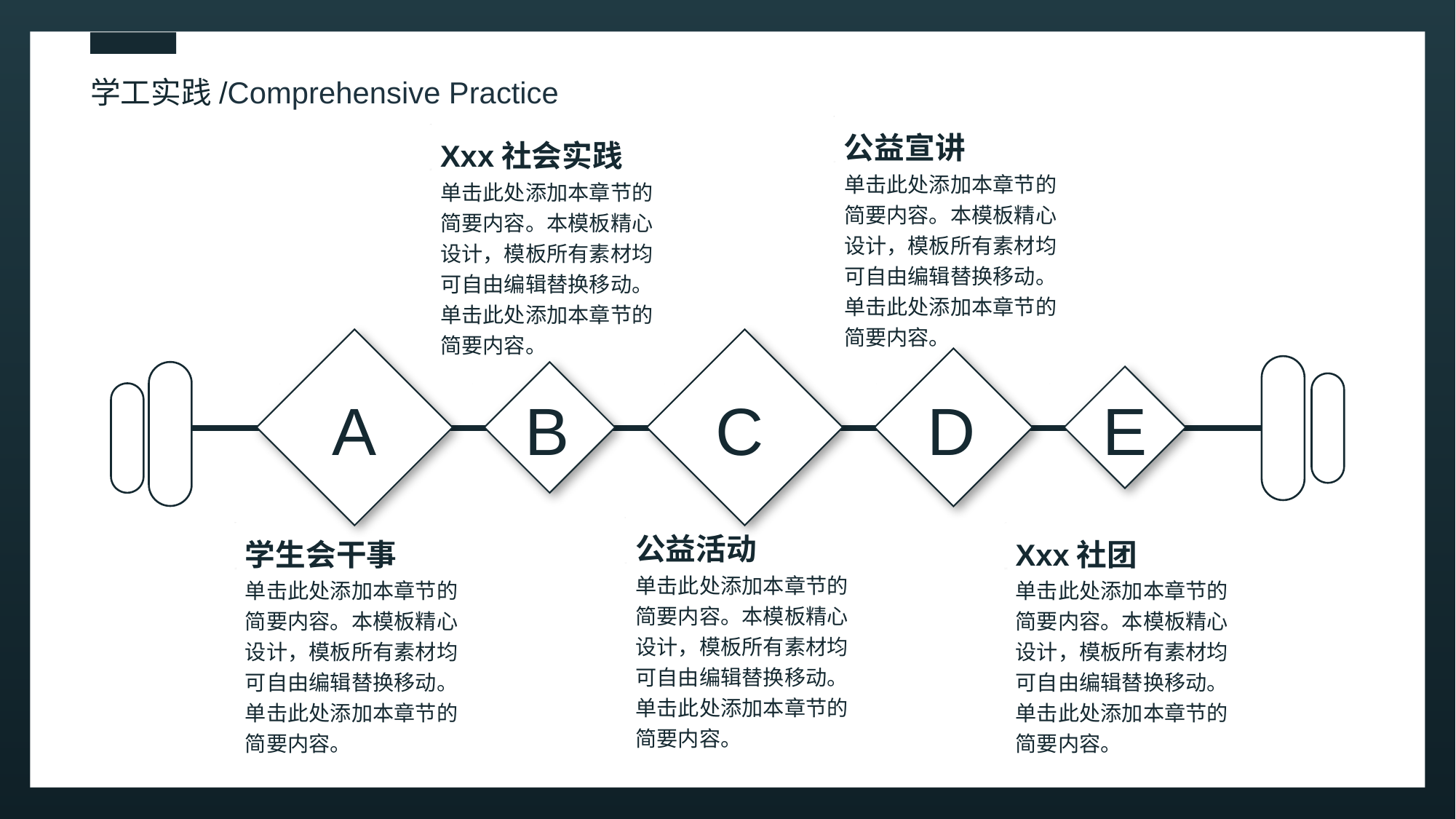

学工实践/Comprehensive Practice
公益宣讲
单击此处添加本章节的简要内容。本模板精心设计，模板所有素材均可自由编辑替换移动。单击此处添加本章节的简要内容。
Xxx社会实践
单击此处添加本章节的简要内容。本模板精心设计，模板所有素材均可自由编辑替换移动。单击此处添加本章节的简要内容。

A
B
C
D
E
公益活动
单击此处添加本章节的简要内容。本模板精心设计，模板所有素材均可自由编辑替换移动。单击此处添加本章节的简要内容。
学生会干事
单击此处添加本章节的简要内容。本模板精心设计，模板所有素材均可自由编辑替换移动。单击此处添加本章节的简要内容。
Xxx社团
单击此处添加本章节的简要内容。本模板精心设计，模板所有素材均可自由编辑替换移动。单击此处添加本章节的简要内容。